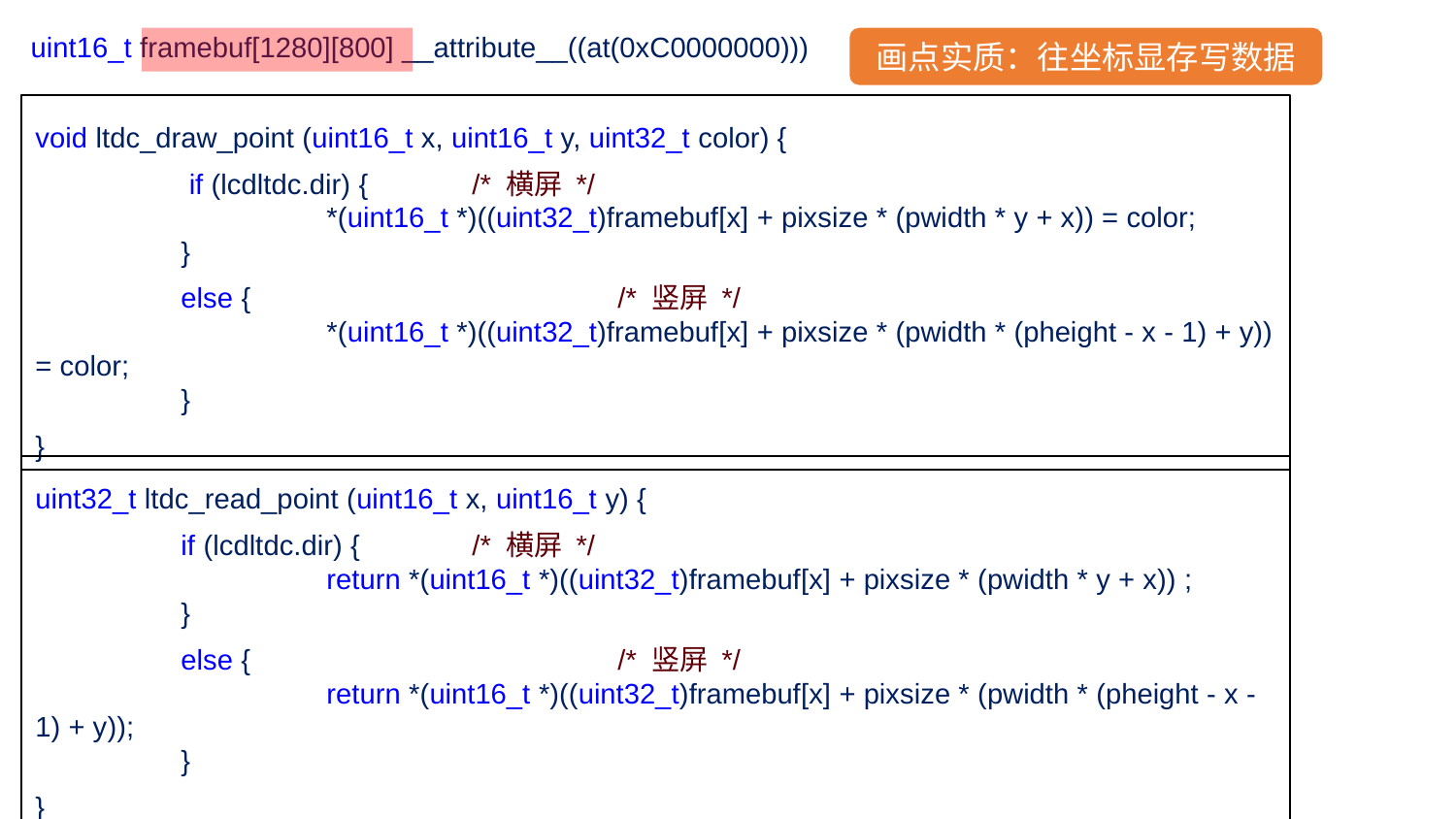

uint16_t framebuf[1280][800] __attribute__((at(0xC0000000)))

画点实质：往坐标显存写数据
void ltdc_draw_point (uint16_t x, uint16_t y, uint32_t color) {
	 if (lcdltdc.dir) {	/* 横屏 */
		*(uint16_t *)((uint32_t)framebuf[x] + pixsize * (pwidth * y + x)) = color;
	}
	else {			/* 竖屏 */
		*(uint16_t *)((uint32_t)framebuf[x] + pixsize * (pwidth * (pheight - x - 1) + y)) = color;
	}
}
uint32_t ltdc_read_point (uint16_t x, uint16_t y) {
	if (lcdltdc.dir) {	/* 横屏 */
		return *(uint16_t *)((uint32_t)framebuf[x] + pixsize * (pwidth * y + x)) ;
	}
	else {			/* 竖屏 */
		return *(uint16_t *)((uint32_t)framebuf[x] + pixsize * (pwidth * (pheight - x - 1) + y));
	}
}